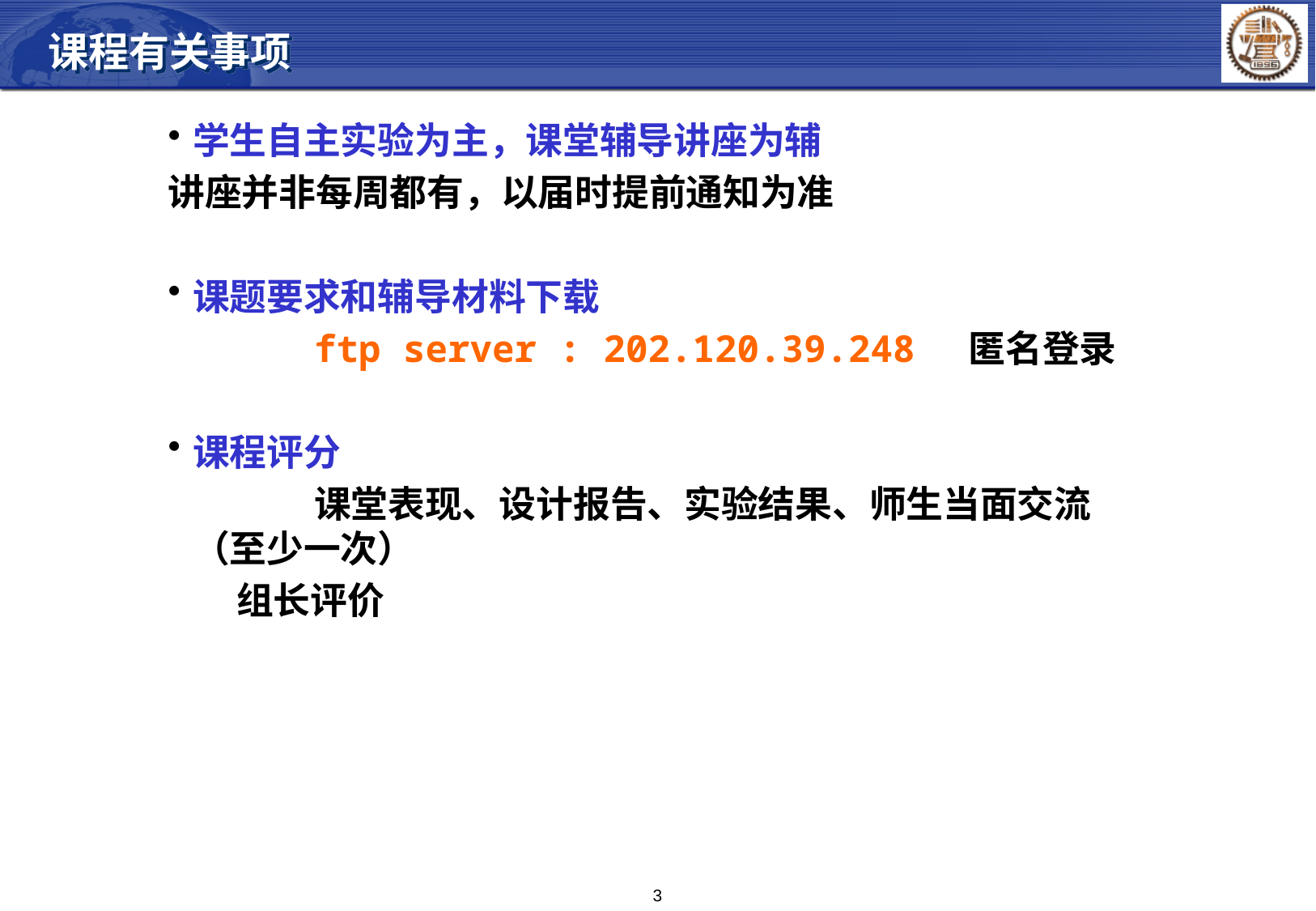

课程有关事项
学生自主实验为主，课堂辅导讲座为辅
讲座并非每周都有，以届时提前通知为准

课题要求和辅导材料下载
		ftp server : 202.120.39.248  匿名登录

课程评分
		课堂表现、设计报告、实验结果、师生当面交流（至少一次）
       组长评价
3